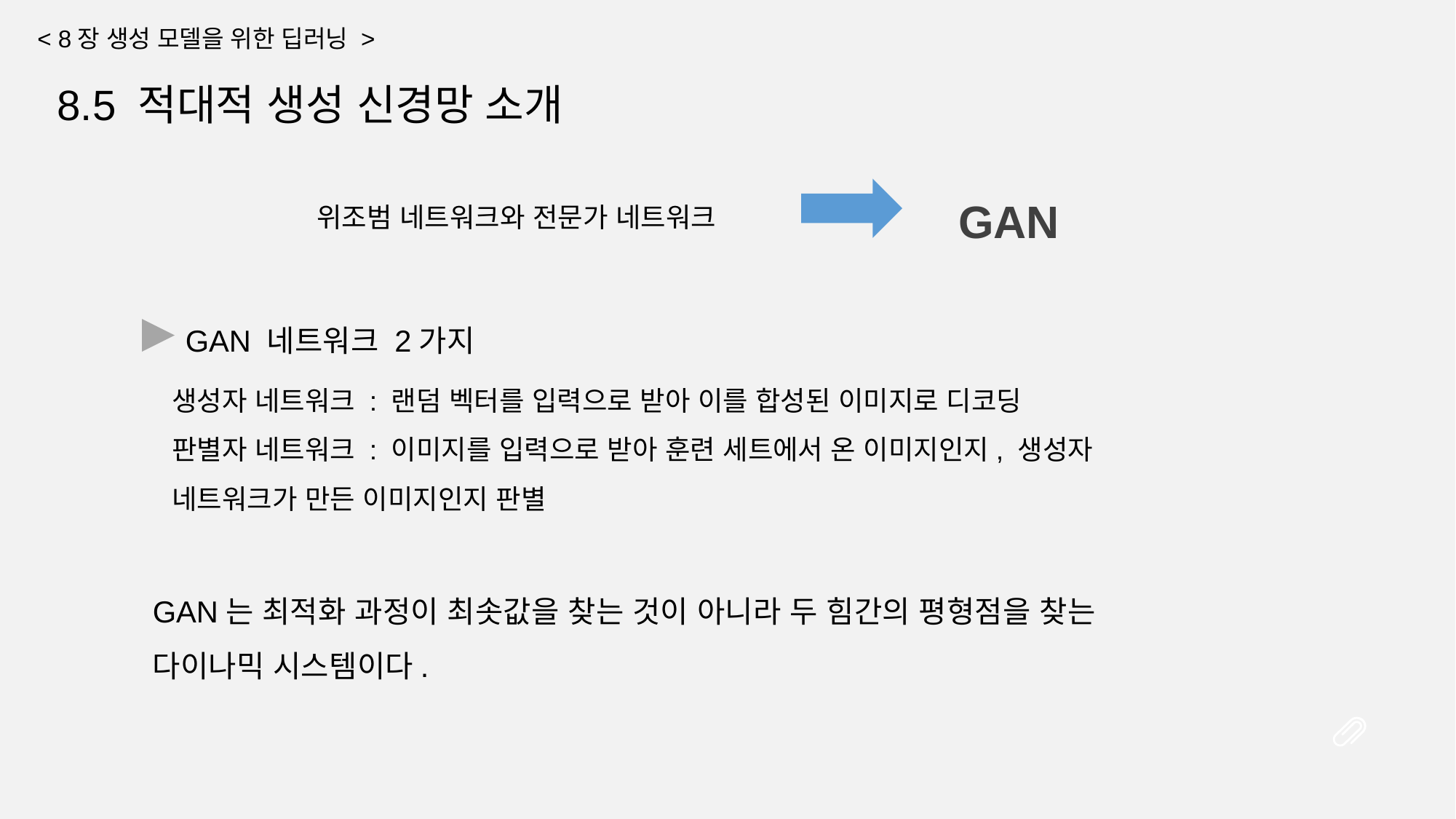

< 8장 생성 모델을 위한 딥러닝 >
8.5 적대적 생성 신경망 소개
GAN
위조범 네트워크와 전문가 네트워크

GAN 네트워크 2가지

생성자 네트워크 : 랜덤 벡터를 입력으로 받아 이를 합성된 이미지로 디코딩
판별자 네트워크 : 이미지를 입력으로 받아 훈련 세트에서 온 이미지인지, 생성자 네트워크가 만든 이미지인지 판별
GAN는 최적화 과정이 최솟값을 찾는 것이 아니라 두 힘간의 평형점을 찾는 다이나믹 시스템이다.